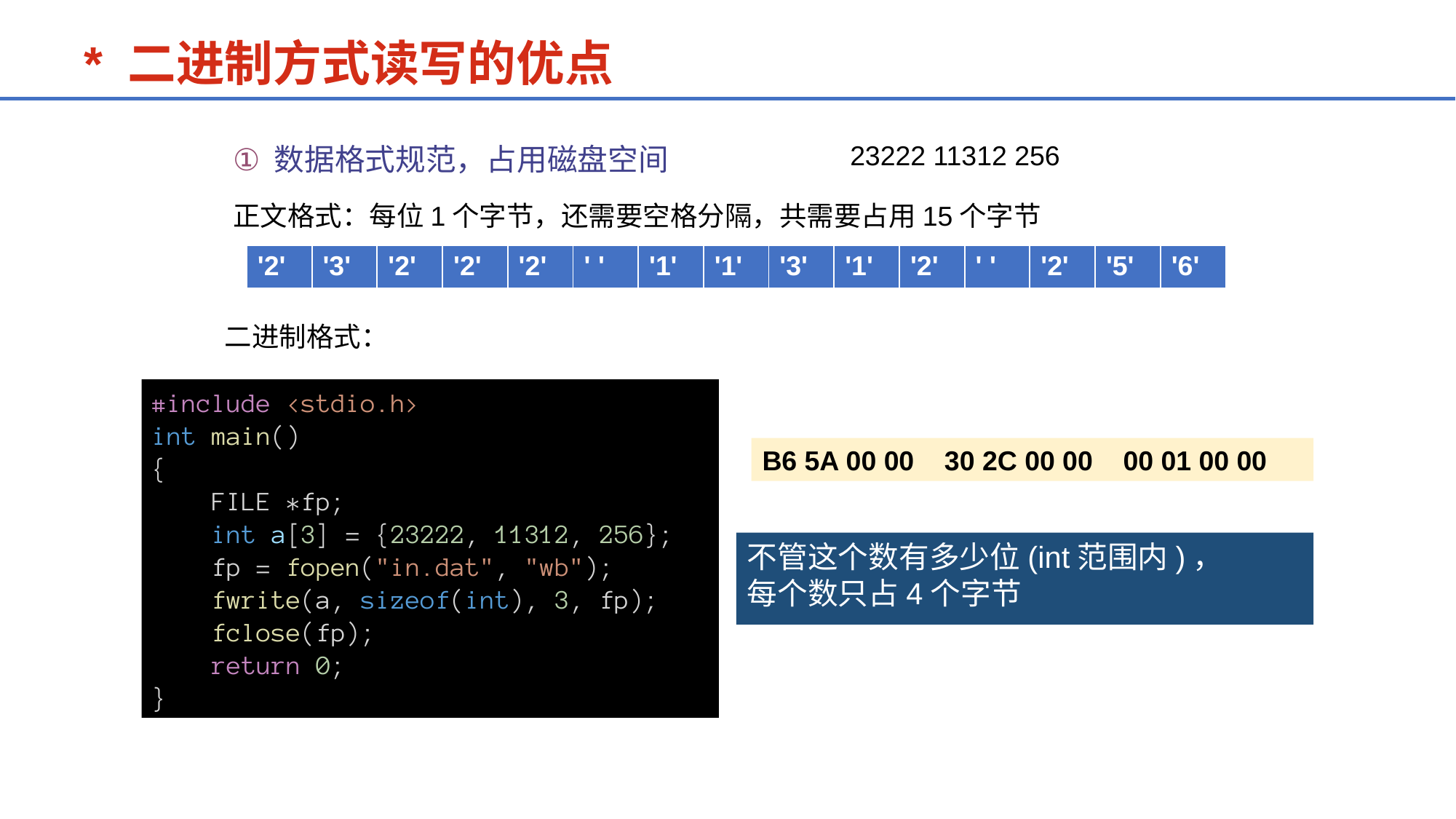

* 二进制方式读写的优点
数据格式规范，占用磁盘空间小
23222 11312 256
正文格式：每位1个字节，还需要空格分隔，共需要占用15个字节
| '2' | '3' | '2' | '2' | '2' | ' ' | '1' | '1' | '3' | '1' | '2' | ' ' | '2' | '5' | '6' |
| --- | --- | --- | --- | --- | --- | --- | --- | --- | --- | --- | --- | --- | --- | --- |
二进制格式：
#include <stdio.h>
int main()
{
    FILE *fp;
    int a[3] = {23222, 11312, 256};
    fp = fopen("in.dat", "wb");
    fwrite(a, sizeof(int), 3, fp);
    fclose(fp);
    return 0;
}
B6 5A 00 00    30 2C 00 00    00 01 00 00
不管这个数有多少位(int范围内)，
每个数只占4个字节